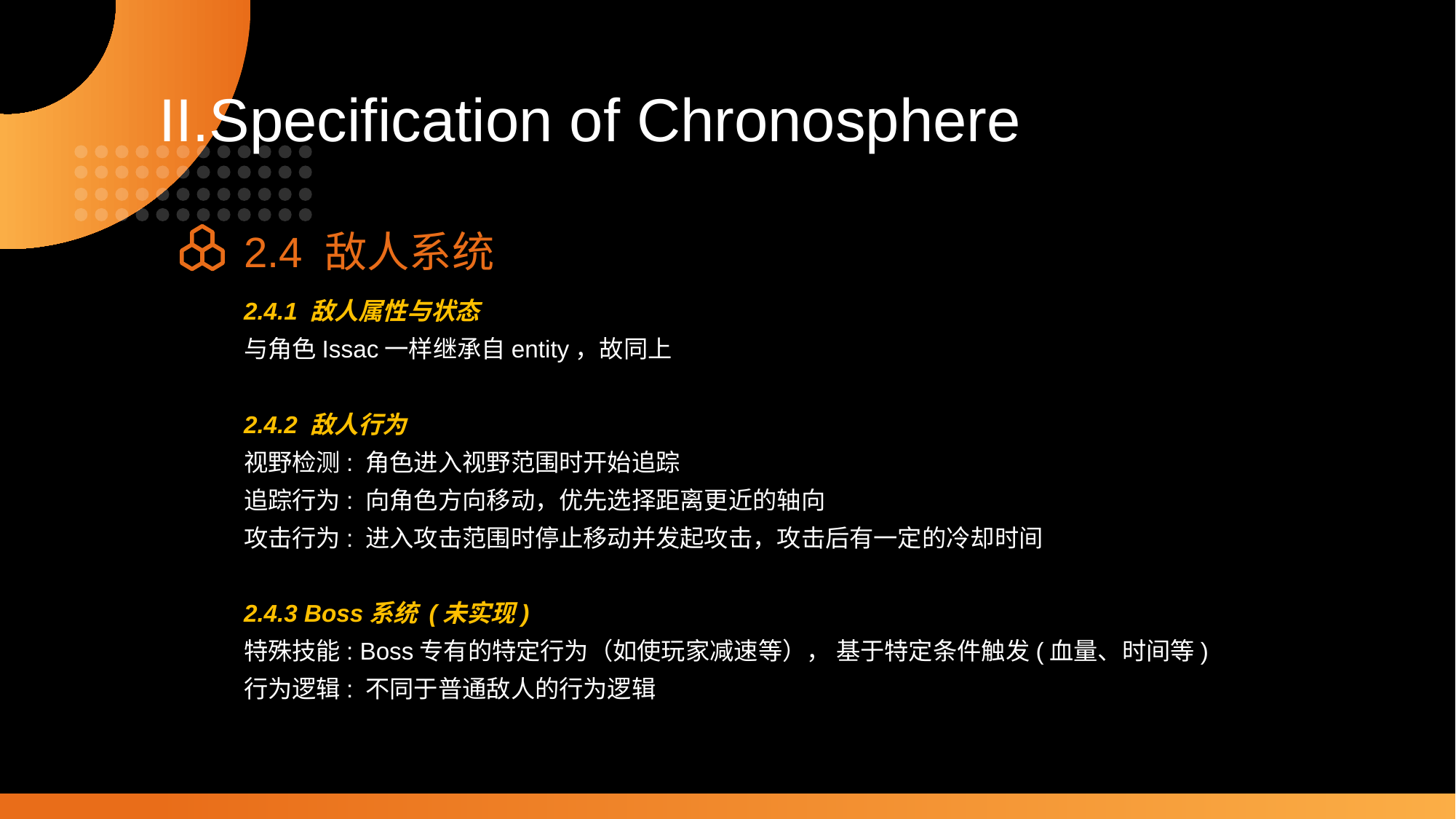

II.Specification of Chronosphere
2.4 敌人系统

2.4.1 敌人属性与状态
与角色Issac一样继承自entity，故同上

2.4.2 敌人行为
视野检测: 角色进入视野范围时开始追踪
追踪行为: 向角色方向移动，优先选择距离更近的轴向
攻击行为: 进入攻击范围时停止移动并发起攻击，攻击后有一定的冷却时间

2.4.3 Boss系统 (未实现)
特殊技能: Boss专有的特定行为（如使玩家减速等）， 基于特定条件触发(血量、时间等)
行为逻辑: 不同于普通敌人的行为逻辑